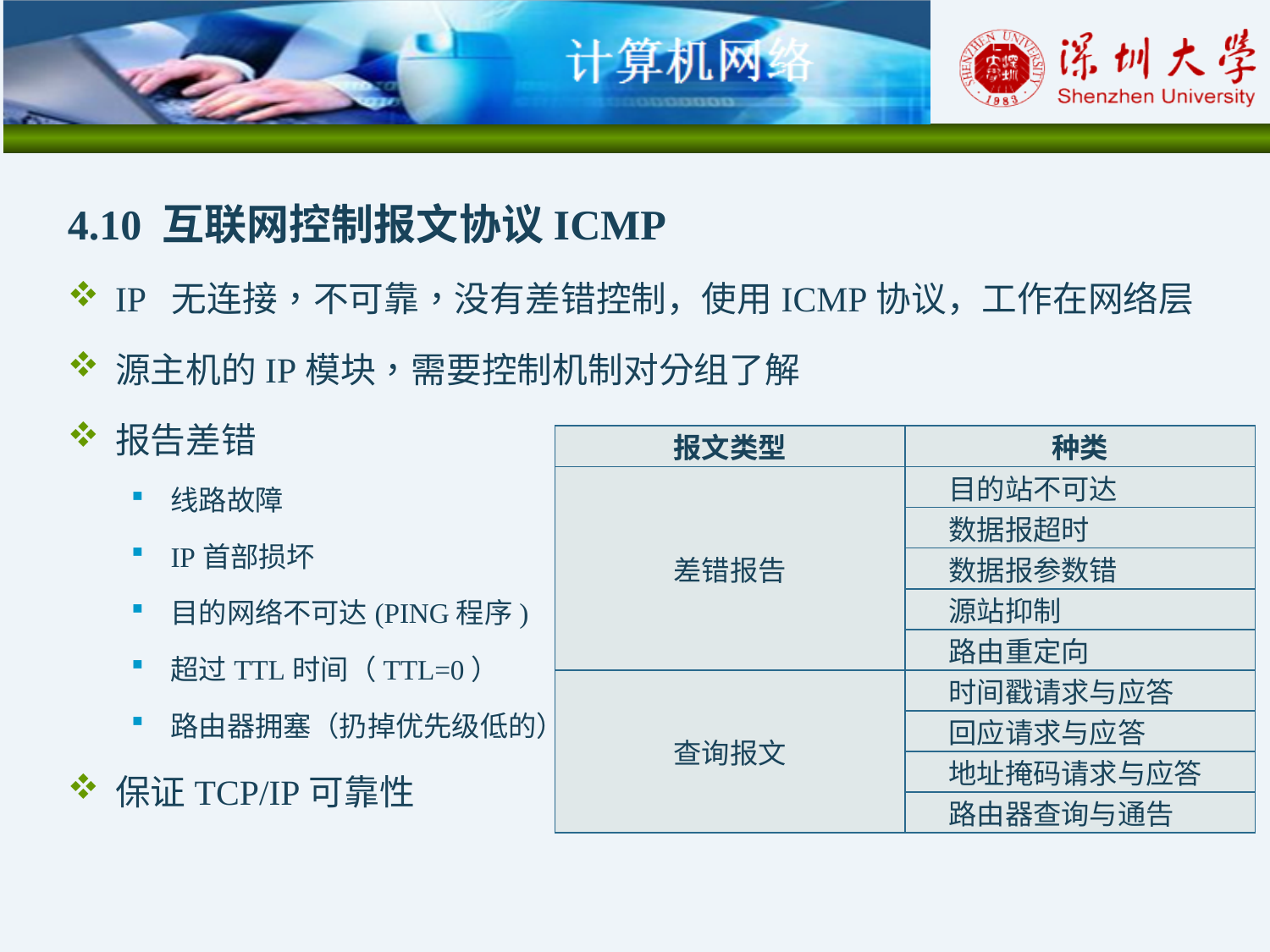

4.10 互联网控制报文协议ICMP
IP  无连接，不可靠，没有差错控制，使用ICMP协议，工作在网络层
源主机的IP模块，需要控制机制对分组了解
报告差错
线路故障
IP首部损坏
目的网络不可达(PING程序)
超过TTL时间（TTL=0）
路由器拥塞（扔掉优先级低的）
保证TCP/IP可靠性
| 报文类型 | 种类 |
| --- | --- |
| 差错报告 | 目的站不可达 |
|  | 数据报超时 |
|  | 数据报参数错 |
|  | 源站抑制 |
|  | 路由重定向 |
| 查询报文 | 时间戳请求与应答 |
|  | 回应请求与应答 |
|  | 地址掩码请求与应答 |
|  | 路由器查询与通告 |